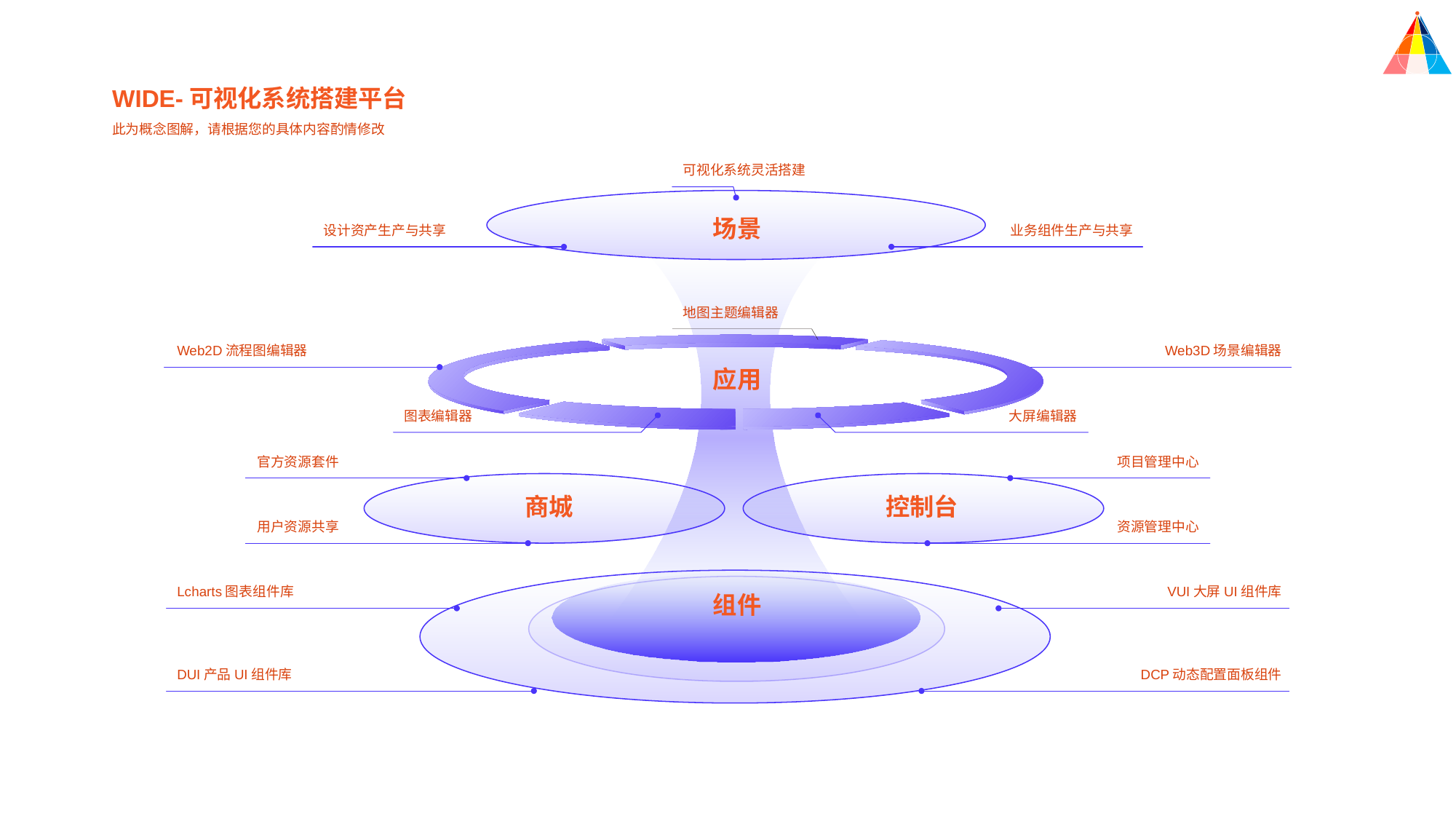

WIDE-可视化系统搭建平台
此为概念图解，请根据您的具体内容酌情修改
可视化系统灵活搭建

场景
设计资产生产与共享
业务组件生产与共享

地图主题编辑器

Web2D流程图编辑器
Web3D场景编辑器

应用

图表编辑器
大屏编辑器

官方资源套件
项目管理中心

商城
控制台
用户资源共享
资源管理中心

Lcharts图表组件库
VUI大屏UI组件库
组件

DUI产品UI组件库
DCP动态配置面板组件